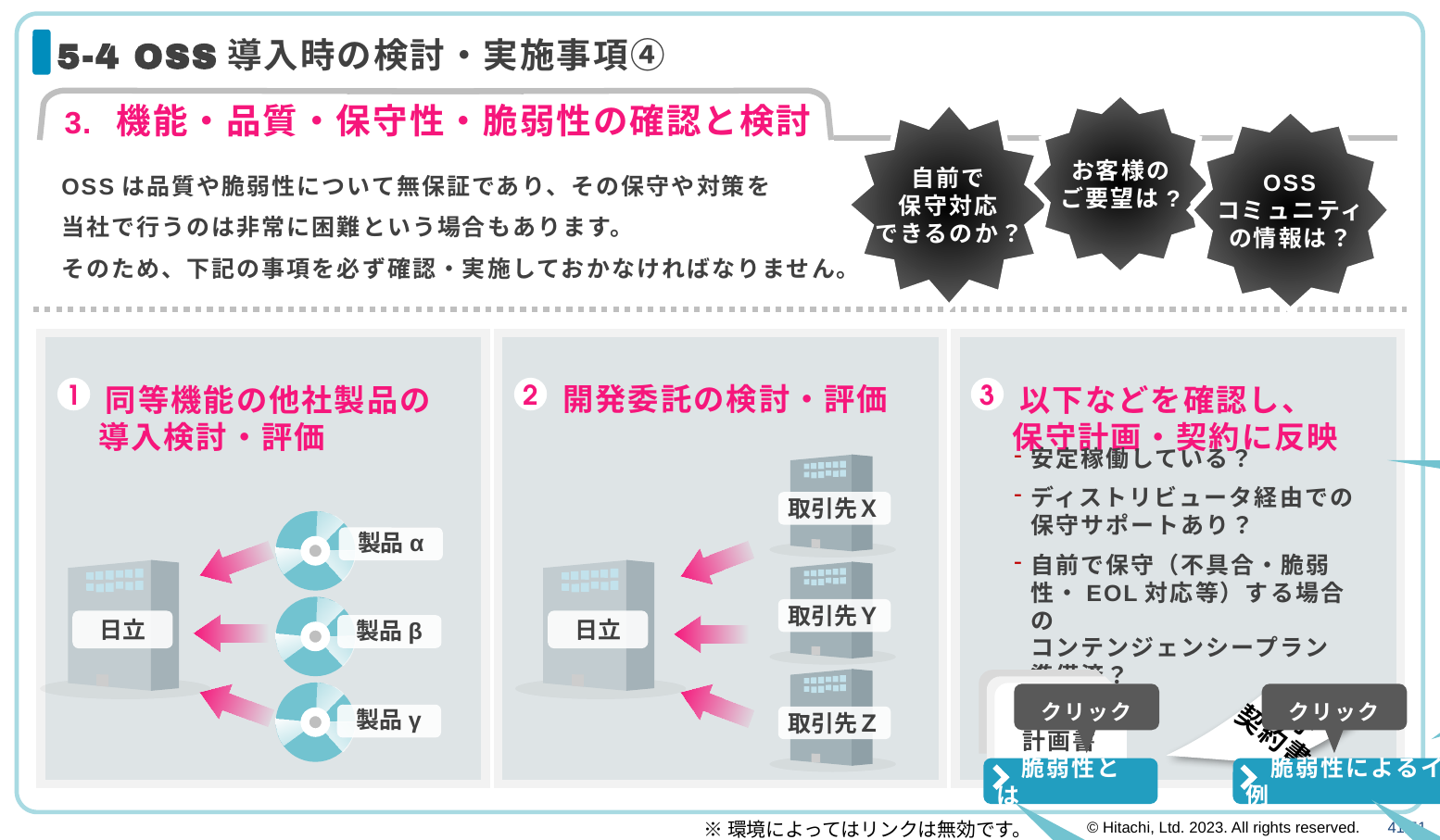

# 5-4 OSS導入時の検討・実施事項④

お客様の
ご要望は?
機能・品質・保守性・脆弱性の確認と検討
自前で
保守対応
できるのか？
OSS
コミュニティ
の情報は？
OSSは品質や脆弱性について無保証であり、その保守や対策を
当社で行うのは非常に困難という場合もあります。
そのため、下記の事項を必ず確認・実施しておかなければなりません。

    同等機能の他社製品の
    導入検討・評価
    開発委託の検討・評価
    以下などを確認し、
    保守計画・契約に反映
1
2
3
フォントサイズ調整、
ページ全体の体裁調整
安定稼働している？
ディストリビュータ経由での保守サポートあり？
自前で保守（不具合・脆弱性・EOL対応等）する場合の
コンテンジェンシープラン
準備済？

取引先Ｘ

製品α

日立

日立

取引先Ｙ
この２つのボタンは
最下部に配置

製品β

取引先Ｚ
保守
計画書
保守
計画書
保守
計画書

クリック

クリック

保守
契約書
製品γ
　脆弱性とは

　脆弱性によるインシデント事例

※環境によってはリンクは無効です。
57ページにリンク
56ページにリンク